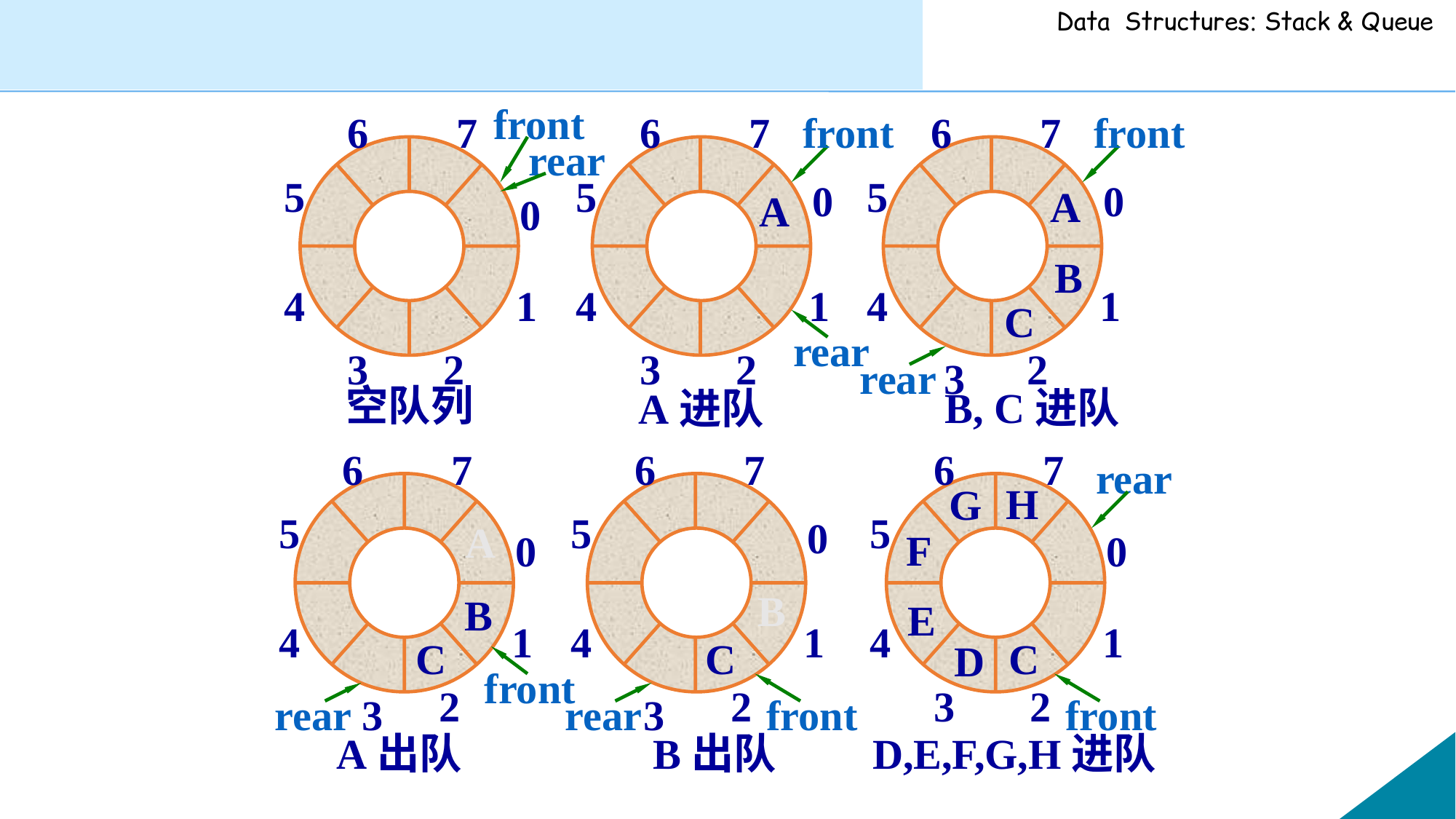

#
front
6
7
6
7
front
6
7
front
rear

5
5
5
0
0

A
A
0

B

4
1
4
1
4
1
C

rear
3
2
3
2
2

rear
3
空队列
B, C进队
A进队
6
7
6
7
6
7
rear
H
G

5
5
5
0
A
F
0
0

B

B
E
4
1
4
1
4
1
C
C
C
D

front

2
2
3
2

rear
3
rear
3
front
front
D,E,F,G,H进队
A出队
B出队